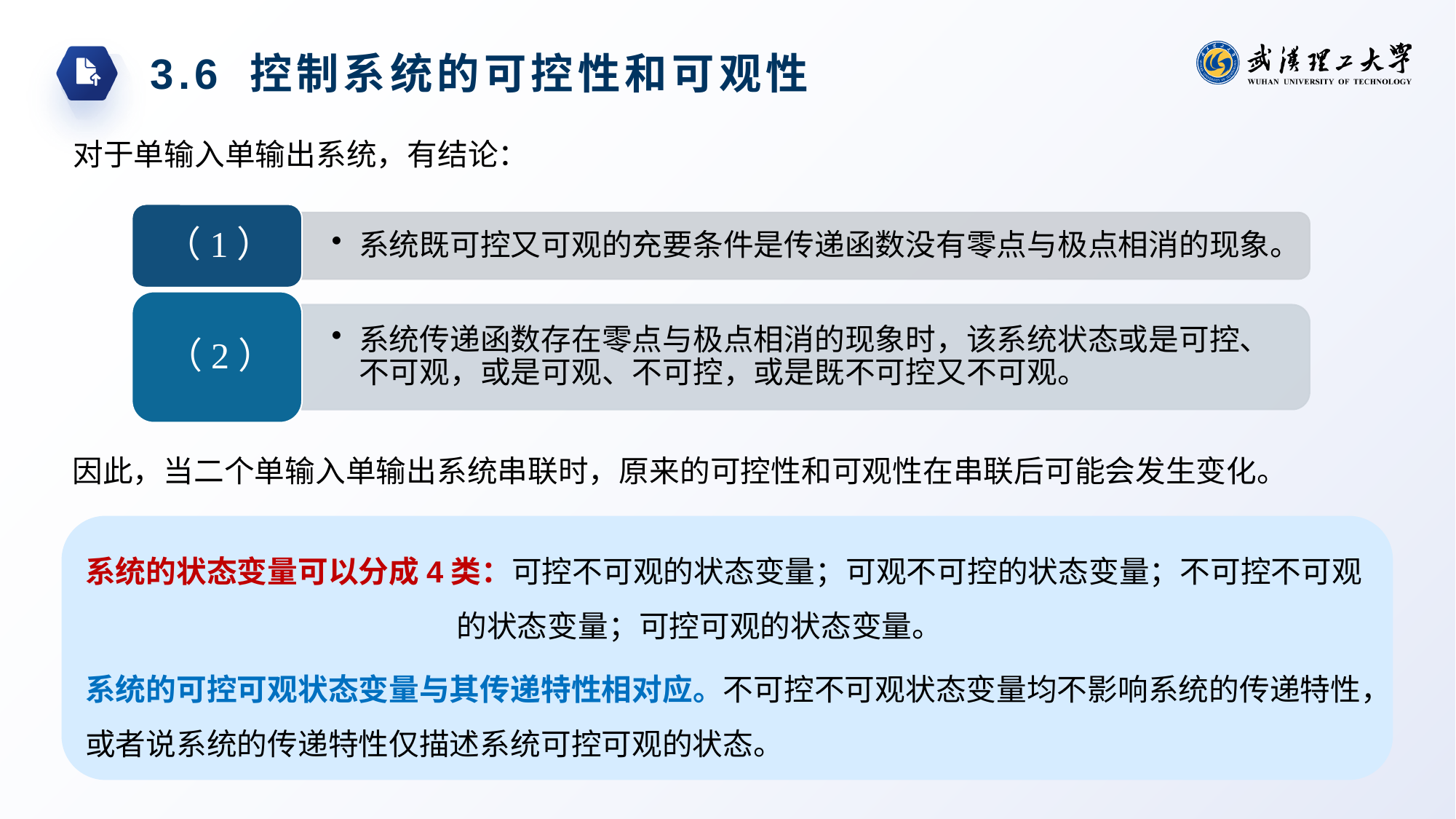

3.6 控制系统的可控性和可观性
对于单输入单输出系统，有结论：
系统既可控又可观的充要条件是传递函数没有零点与极点相消的现象。
（1）
系统传递函数存在零点与极点相消的现象时，该系统状态或是可控、不可观，或是可观、不可控，或是既不可控又不可观。
（2）
因此，当二个单输入单输出系统串联时，原来的可控性和可观性在串联后可能会发生变化。
系统的状态变量可以分成4类：可控不可观的状态变量；可观不可控的状态变量；不可控不可观的状态变量；可控可观的状态变量。
系统的可控可观状态变量与其传递特性相对应。不可控不可观状态变量均不影响系统的传递特性，或者说系统的传递特性仅描述系统可控可观的状态。